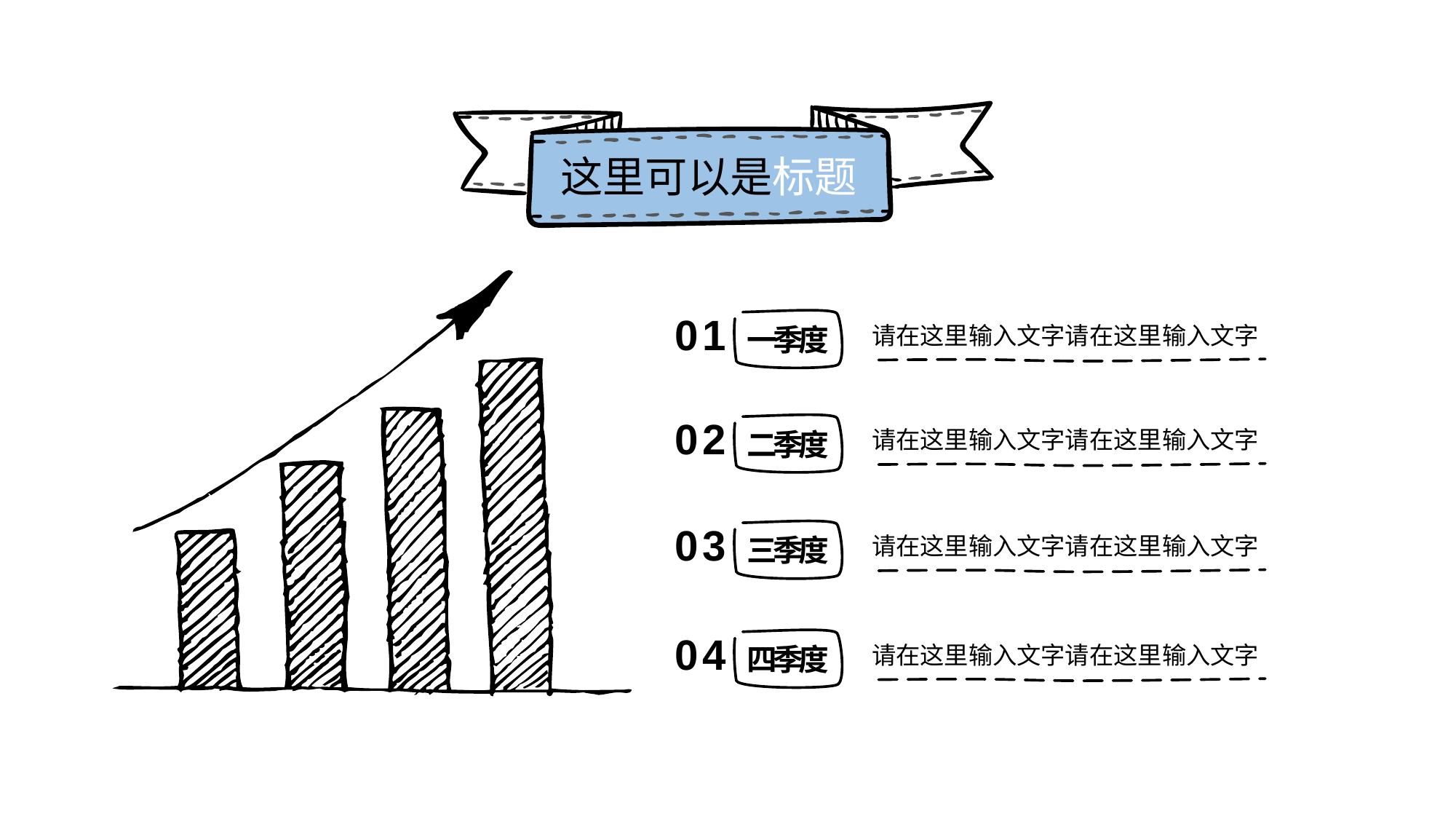

这里可以是标题

01
请在这里输入文字请在这里输入文字
一季度

02
请在这里输入文字请在这里输入文字
二季度

03
请在这里输入文字请在这里输入文字
三季度

04
请在这里输入文字请在这里输入文字
四季度